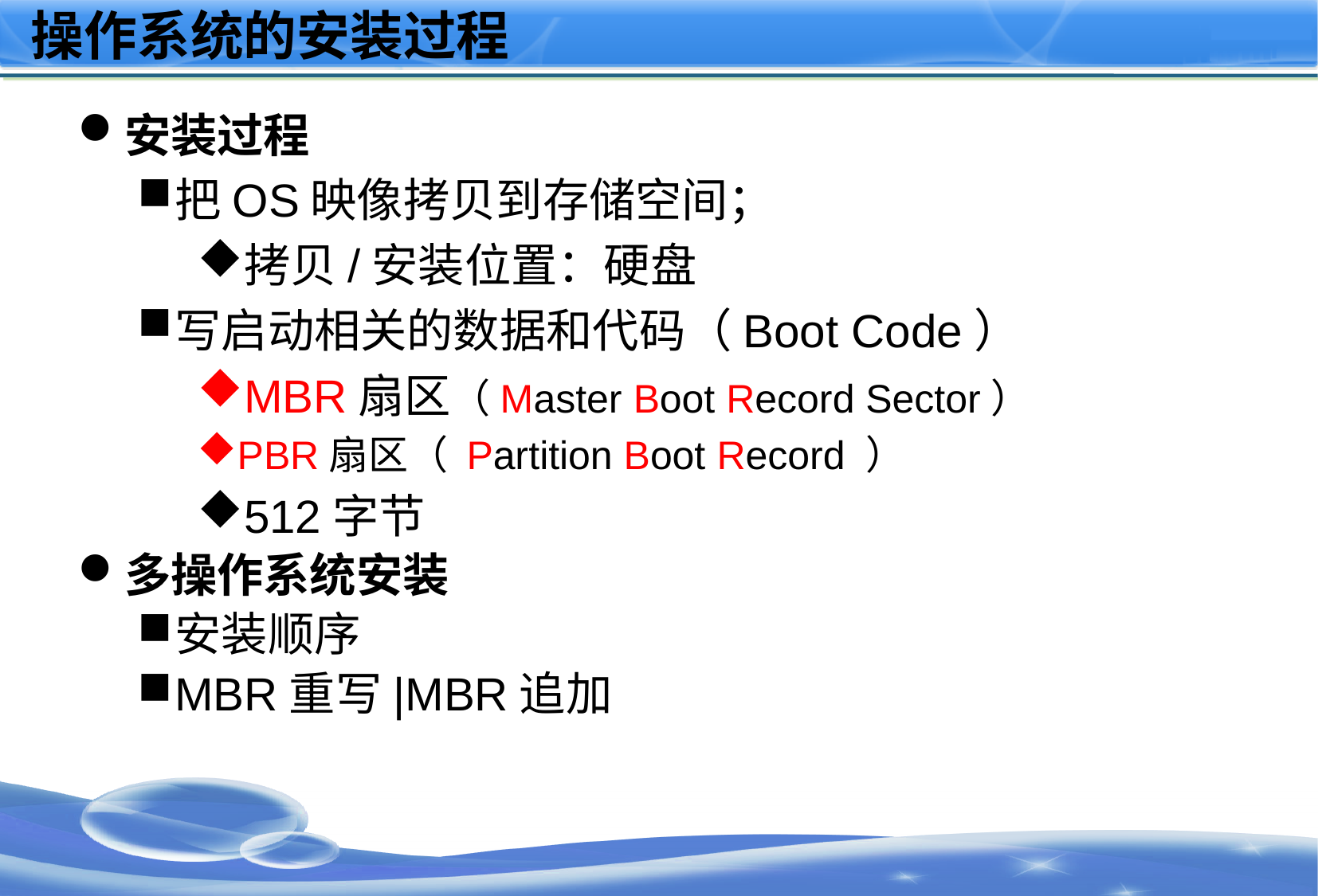

# 操作系统的安装过程
安装过程
把OS映像拷贝到存储空间；
拷贝/安装位置：硬盘
写启动相关的数据和代码（Boot Code）
MBR扇区（Master Boot Record Sector）
PBR扇区（ Partition Boot Record ）
512字节
多操作系统安装
安装顺序
MBR重写|MBR追加